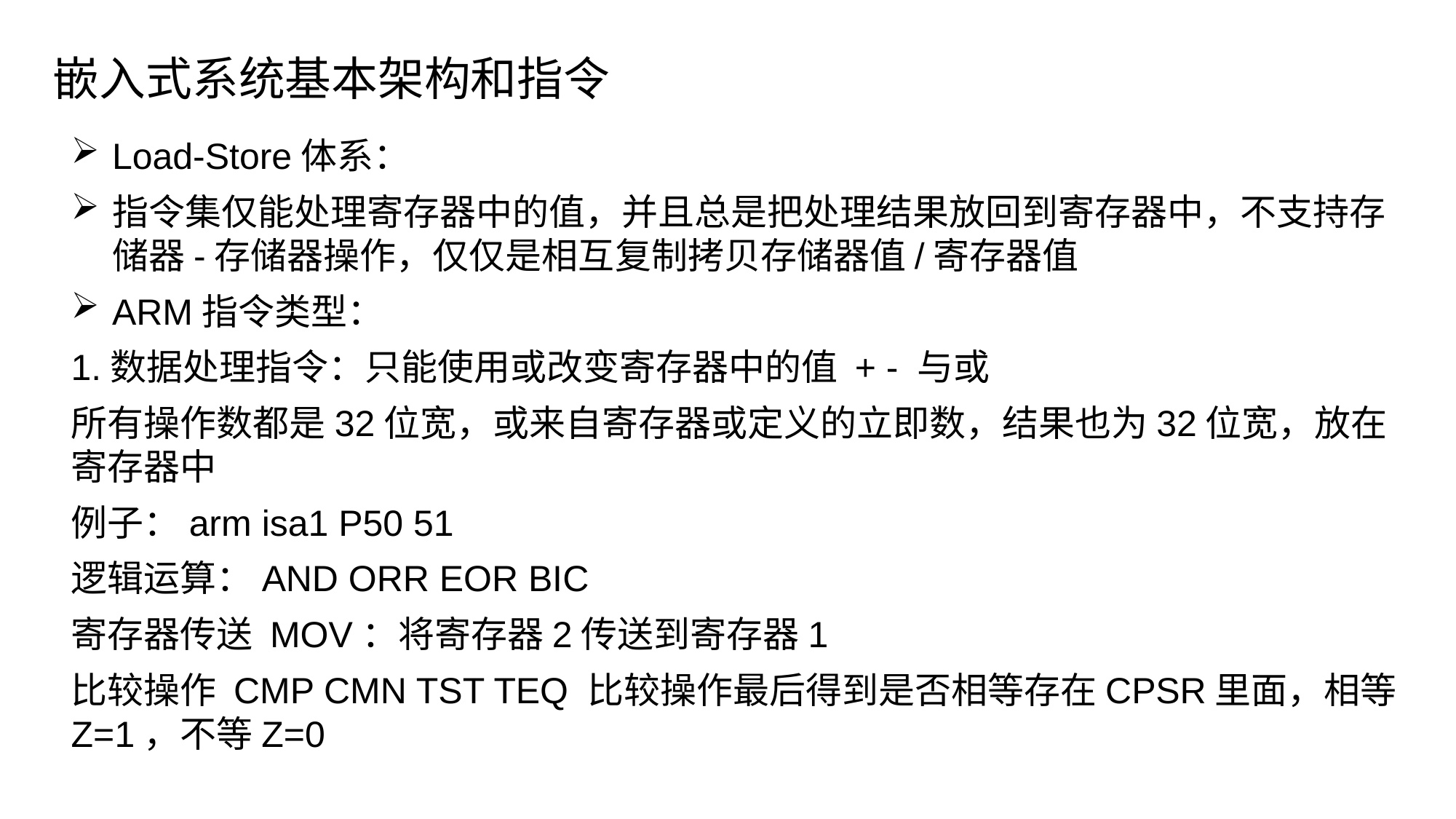

# 嵌入式系统基本架构和指令
Load-Store体系：
指令集仅能处理寄存器中的值，并且总是把处理结果放回到寄存器中，不支持存储器-存储器操作，仅仅是相互复制拷贝存储器值/寄存器值
ARM指令类型：
1.数据处理指令：只能使用或改变寄存器中的值 + - 与或
所有操作数都是32位宽，或来自寄存器或定义的立即数，结果也为32位宽，放在寄存器中
例子：arm isa1 P50 51
逻辑运算：AND ORR EOR BIC
寄存器传送 MOV：将寄存器2传送到寄存器1
比较操作 CMP CMN TST TEQ 比较操作最后得到是否相等存在CPSR里面，相等Z=1，不等Z=0

9